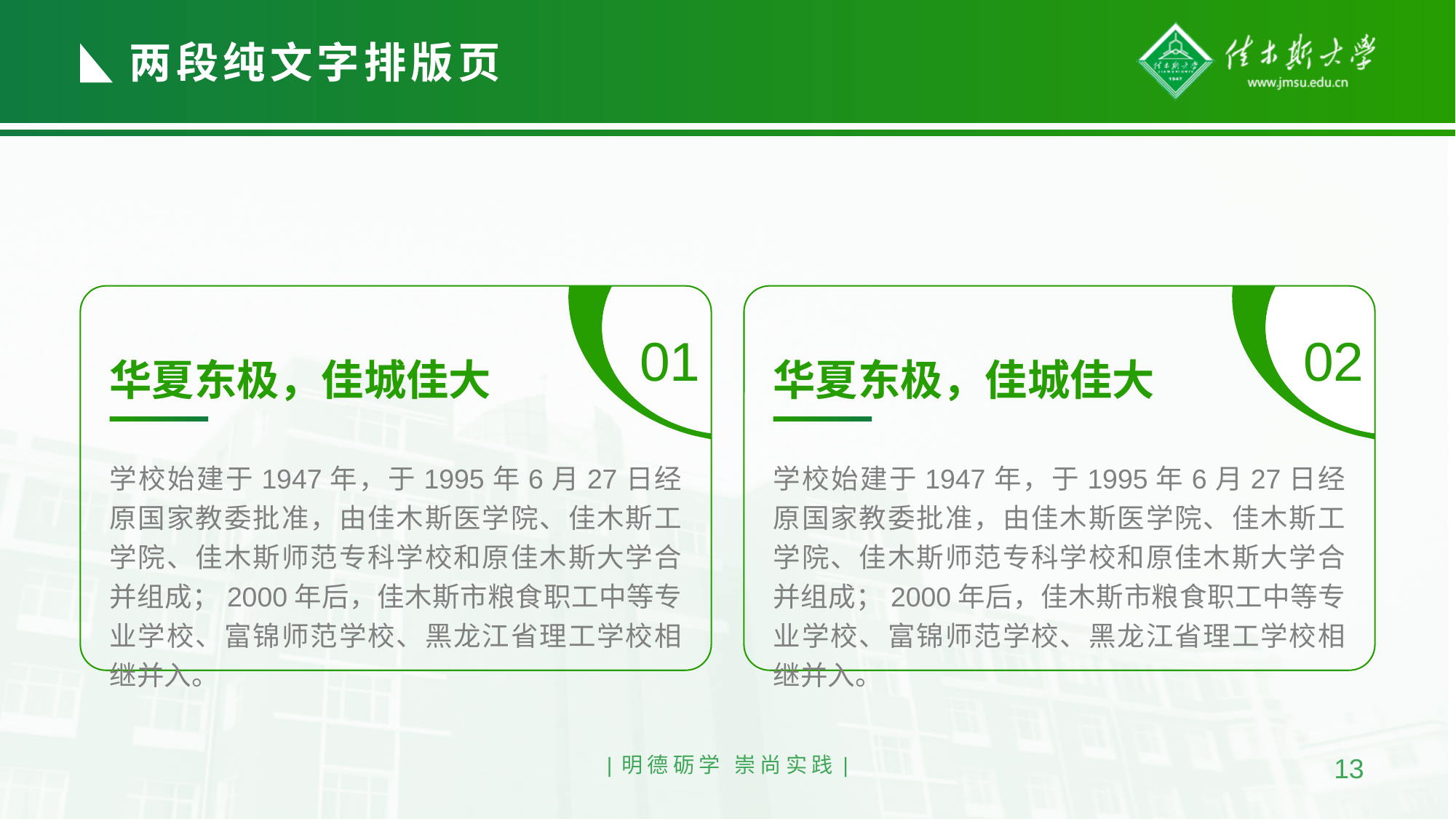

两段纯文字排版页
JIAMUSI UNIVERSITY

01

02
华夏东极，佳城佳大
华夏东极，佳城佳大

学校始建于1947年，于1995年6月27日经原国家教委批准，由佳木斯医学院、佳木斯工学院、佳木斯师范专科学校和原佳木斯大学合并组成；2000年后，佳木斯市粮食职工中等专业学校、富锦师范学校、黑龙江省理工学校相继并入。
学校始建于1947年，于1995年6月27日经原国家教委批准，由佳木斯医学院、佳木斯工学院、佳木斯师范专科学校和原佳木斯大学合并组成；2000年后，佳木斯市粮食职工中等专业学校、富锦师范学校、黑龙江省理工学校相继并入。
|明德砺学 崇尚实践|
13